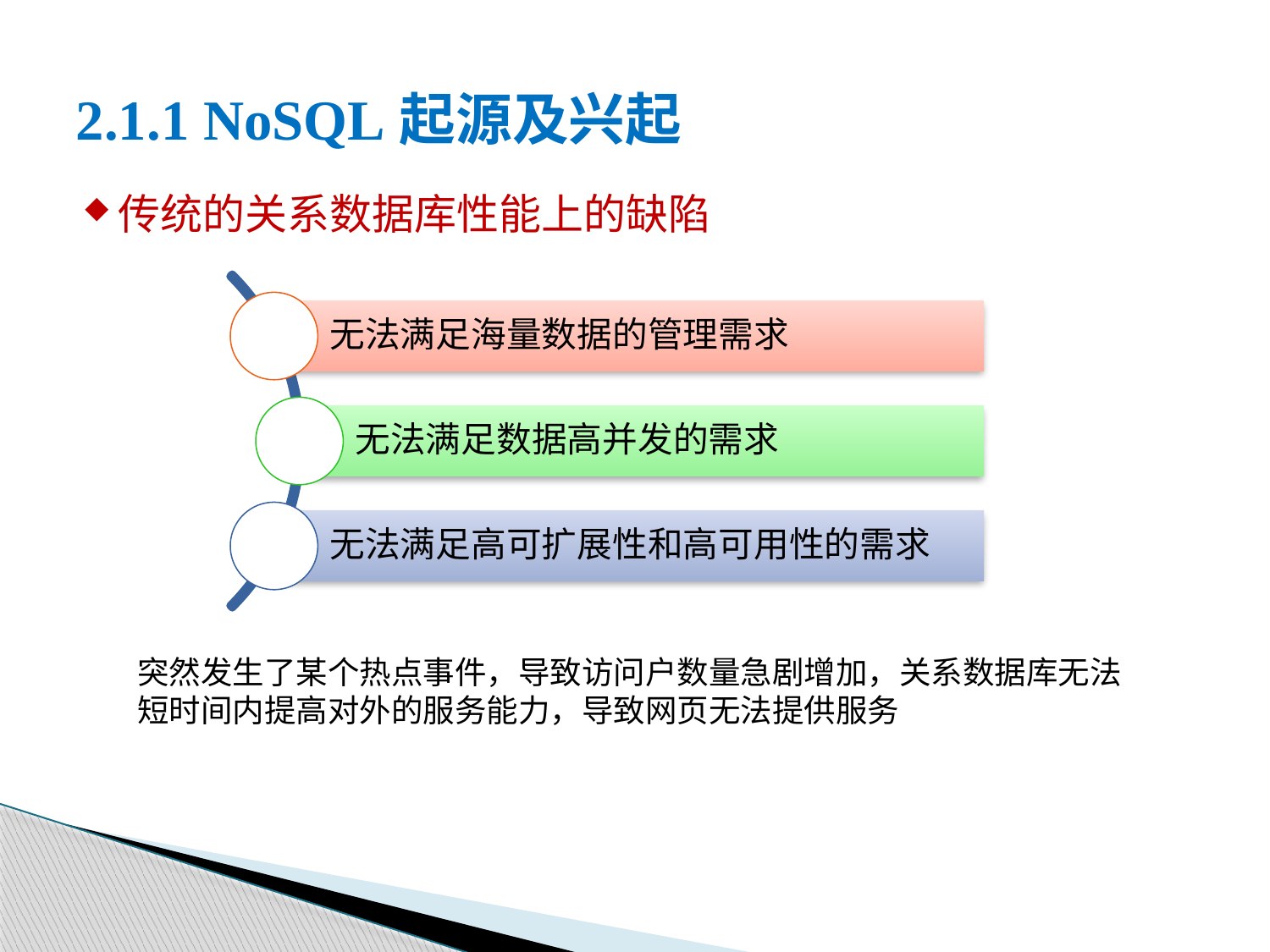

# 2.1.1 NoSQL起源及兴起
传统的关系数据库性能上的缺陷

无法满足海量数据的管理需求
无法满足数据高并发的需求
无法满足高可扩展性和高可用性的需求
突然发生了某个热点事件，导致访问户数量急剧增加，关系数据库无法短时间内提高对外的服务能力，导致网页无法提供服务